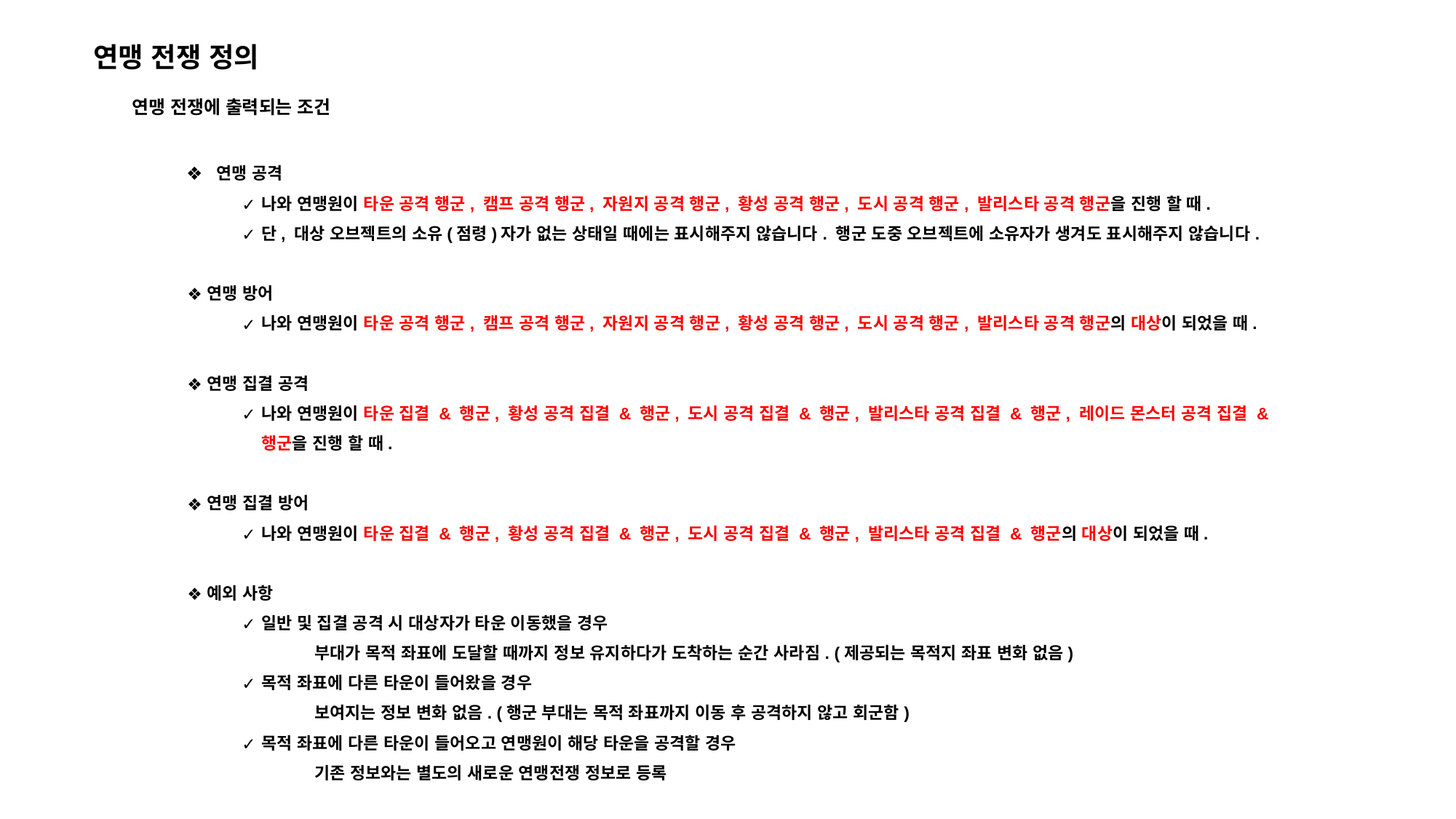

연맹 전쟁 정의
연맹 전쟁에 출력되는 조건

 연맹 공격
나와 연맹원이 타운 공격 행군, 캠프 공격 행군, 자원지 공격 행군, 황성 공격 행군, 도시 공격 행군, 발리스타 공격 행군을 진행 할 때.
단, 대상 오브젝트의 소유(점령)자가 없는 상태일 때에는 표시해주지 않습니다. 행군 도중 오브젝트에 소유자가 생겨도 표시해주지 않습니다.

연맹 방어
나와 연맹원이 타운 공격 행군, 캠프 공격 행군, 자원지 공격 행군, 황성 공격 행군, 도시 공격 행군, 발리스타 공격 행군의 대상이 되었을 때.

연맹 집결 공격
나와 연맹원이 타운 집결 & 행군, 황성 공격 집결 & 행군, 도시 공격 집결 & 행군, 발리스타 공격 집결 & 행군, 레이드 몬스터 공격 집결 & 행군을 진행 할 때.

연맹 집결 방어
나와 연맹원이 타운 집결 & 행군, 황성 공격 집결 & 행군, 도시 공격 집결 & 행군, 발리스타 공격 집결 & 행군의 대상이 되었을 때.

예외 사항
일반 및 집결 공격 시 대상자가 타운 이동했을 경우
부대가 목적 좌표에 도달할 때까지 정보 유지하다가 도착하는 순간 사라짐. (제공되는 목적지 좌표 변화 없음)
목적 좌표에 다른 타운이 들어왔을 경우
보여지는 정보 변화 없음. (행군 부대는 목적 좌표까지 이동 후 공격하지 않고 회군함)
목적 좌표에 다른 타운이 들어오고 연맹원이 해당 타운을 공격할 경우
기존 정보와는 별도의 새로운 연맹전쟁 정보로 등록